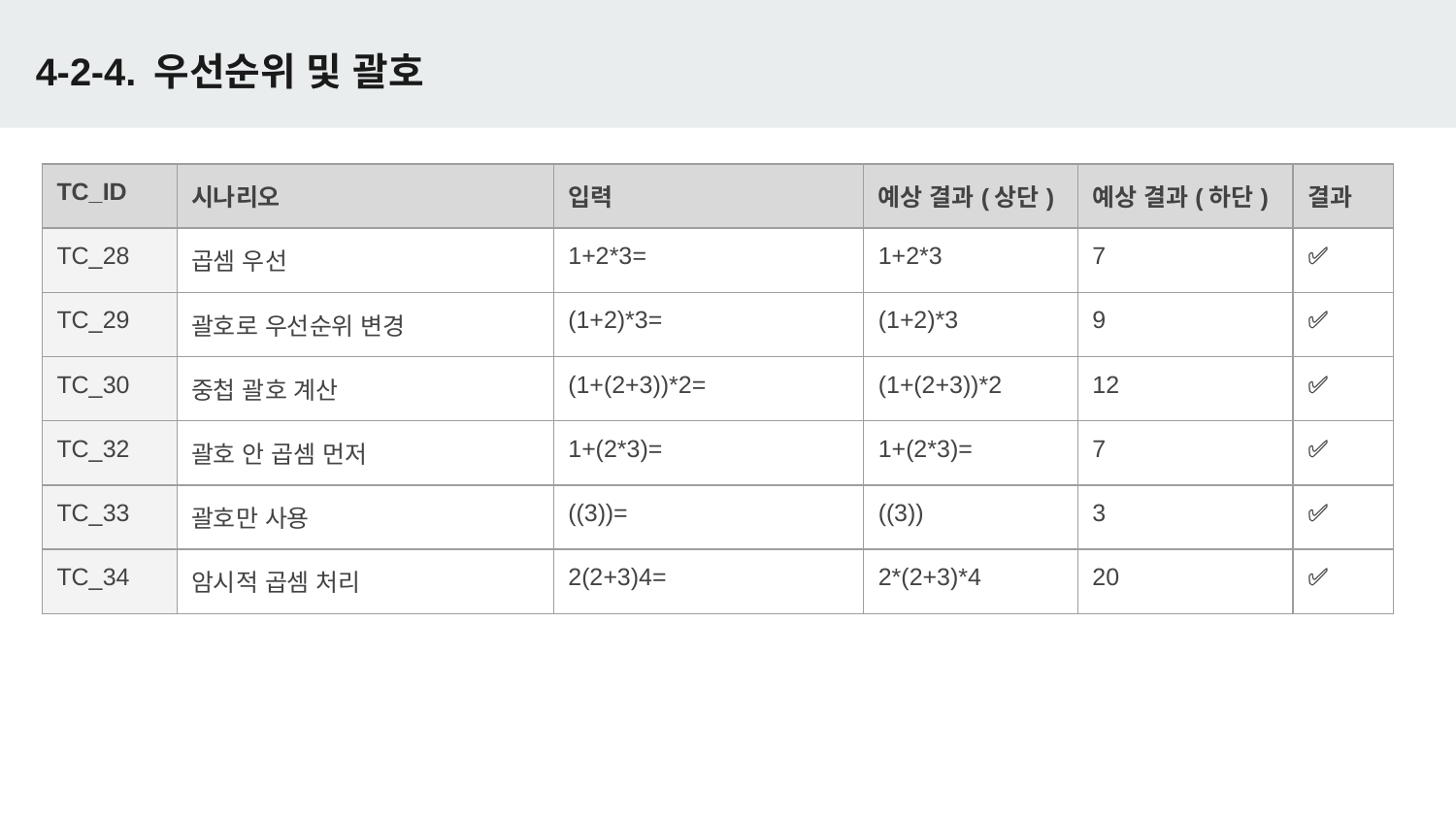

# 4-2-4. 우선순위 및 괄호
| TC\_ID | 시나리오 | 입력 | 예상 결과(상단) | 예상 결과(하단) | 결과 |
| --- | --- | --- | --- | --- | --- |
| TC\_28 | 곱셈 우선 | 1+2\*3= | 1+2\*3 | 7 | ✅ |
| TC\_29 | 괄호로 우선순위 변경 | (1+2)\*3= | (1+2)\*3 | 9 | ✅ |
| TC\_30 | 중첩 괄호 계산 | (1+(2+3))\*2= | (1+(2+3))\*2 | 12 | ✅ |
| TC\_32 | 괄호 안 곱셈 먼저 | 1+(2\*3)= | 1+(2\*3)= | 7 | ✅ |
| TC\_33 | 괄호만 사용 | ((3))= | ((3)) | 3 | ✅ |
| TC\_34 | 암시적 곱셈 처리 | 2(2+3)4= | 2\*(2+3)\*4 | 20 | ✅ |